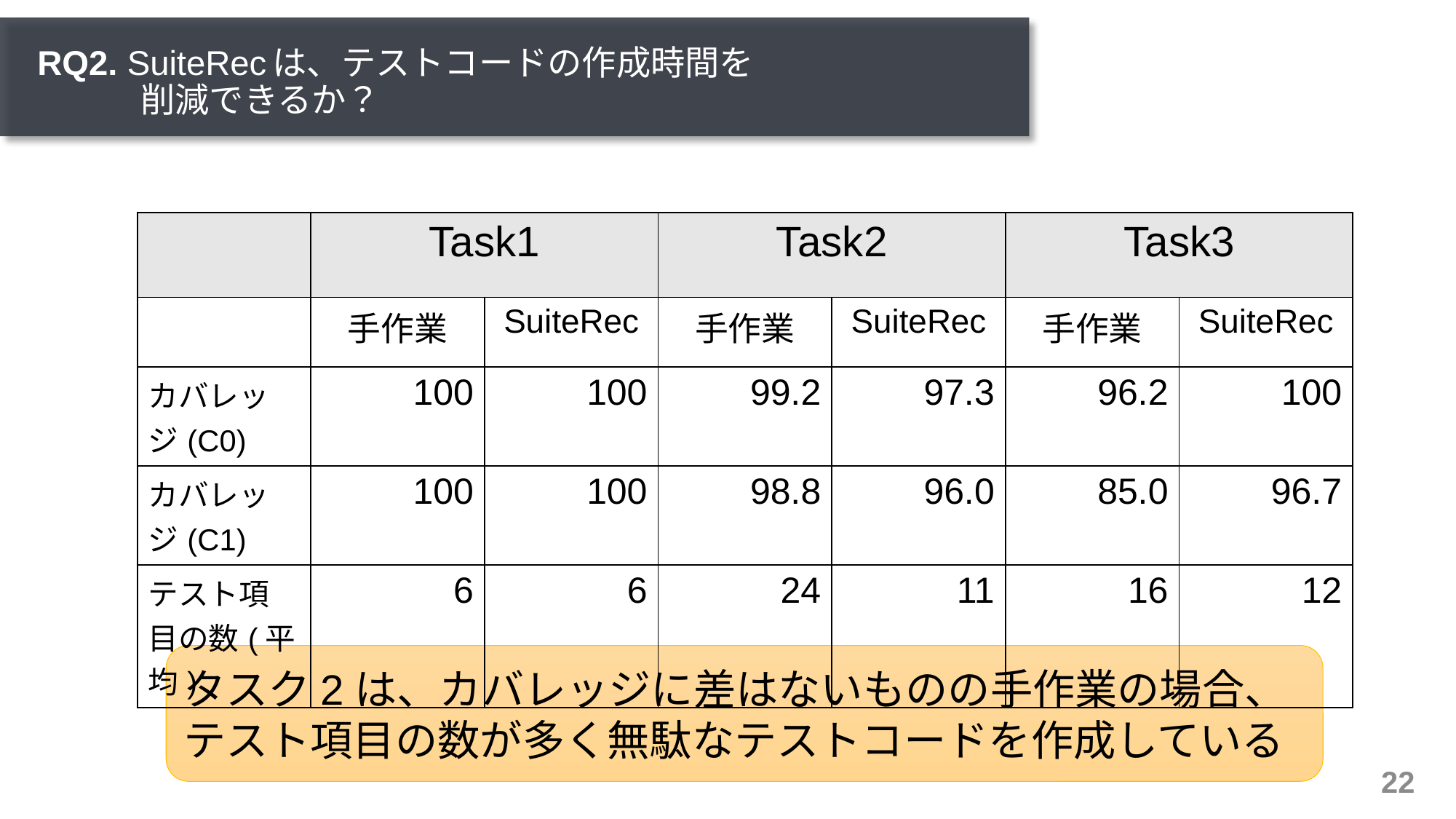

# RQ2. SuiteRecは、テストコードの作成時間を 　　　削減できるか？
|  | Task1 |  | Task2 |  | Task3 |  |
| --- | --- | --- | --- | --- | --- | --- |
|  | 手作業 | SuiteRec | 手作業 | SuiteRec | 手作業 | SuiteRec |
| カバレッジ(C0) | 100 | 100 | 99.2 | 97.3 | 96.2 | 100 |
| カバレッジ(C1) | 100 | 100 | 98.8 | 96.0 | 85.0 | 96.7 |
| テスト項目の数(平均) | 6 | 6 | 24 | 11 | 16 | 12 |
タスク2は、カバレッジに差はないものの手作業の場合、テスト項目の数が多く無駄なテストコードを作成している